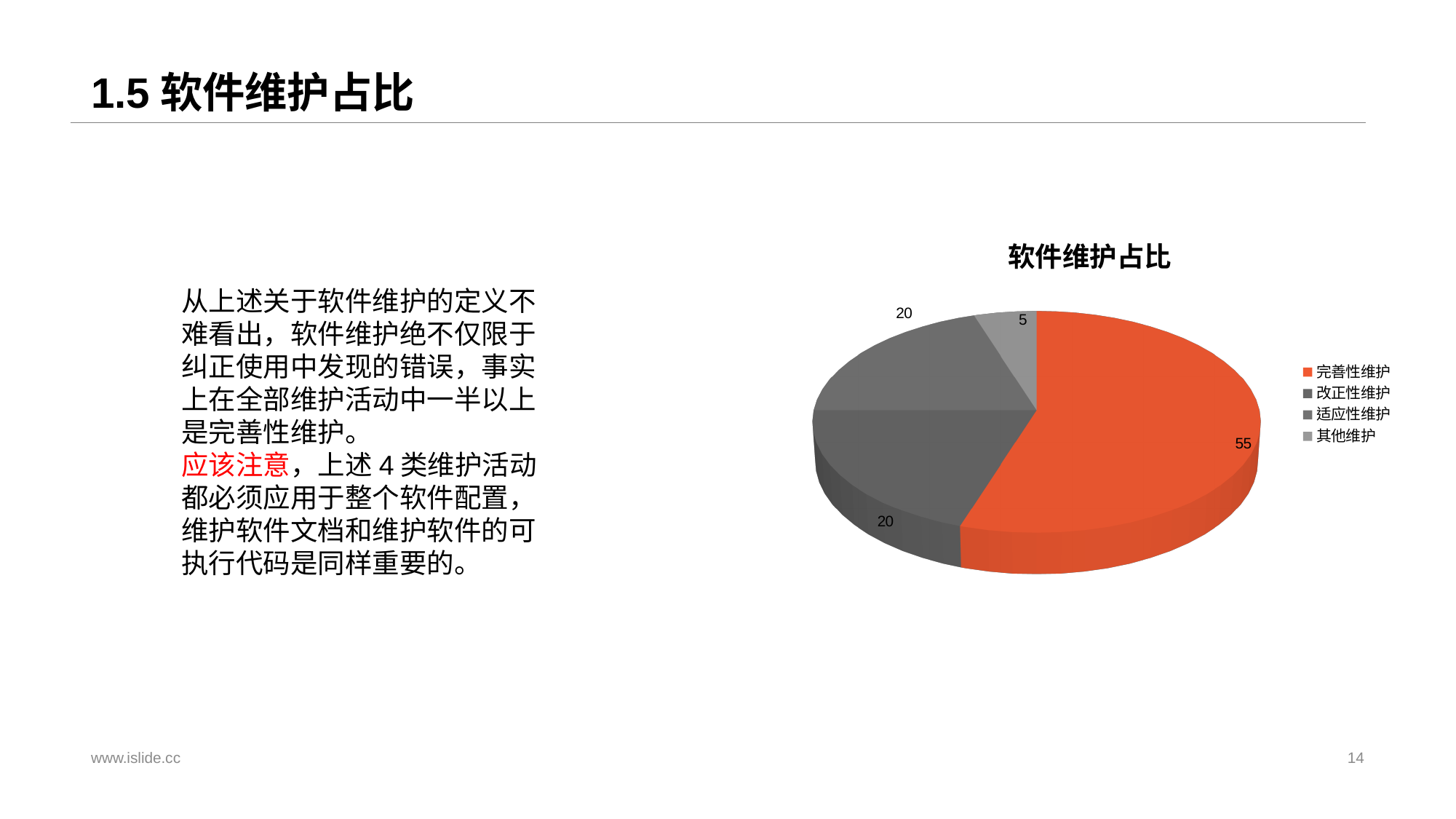

# 1.5软件维护占比

[unsupported chart]

[unsupported chart]

从上述关于软件维护的定义不难看出，软件维护绝不仅限于纠正使用中发现的错误，事实上在全部维护活动中一半以上是完善性维护。
应该注意，上述4类维护活动都必须应用于整个软件配置，维护软件文档和维护软件的可执行代码是同样重要的。
www.islide.cc
14